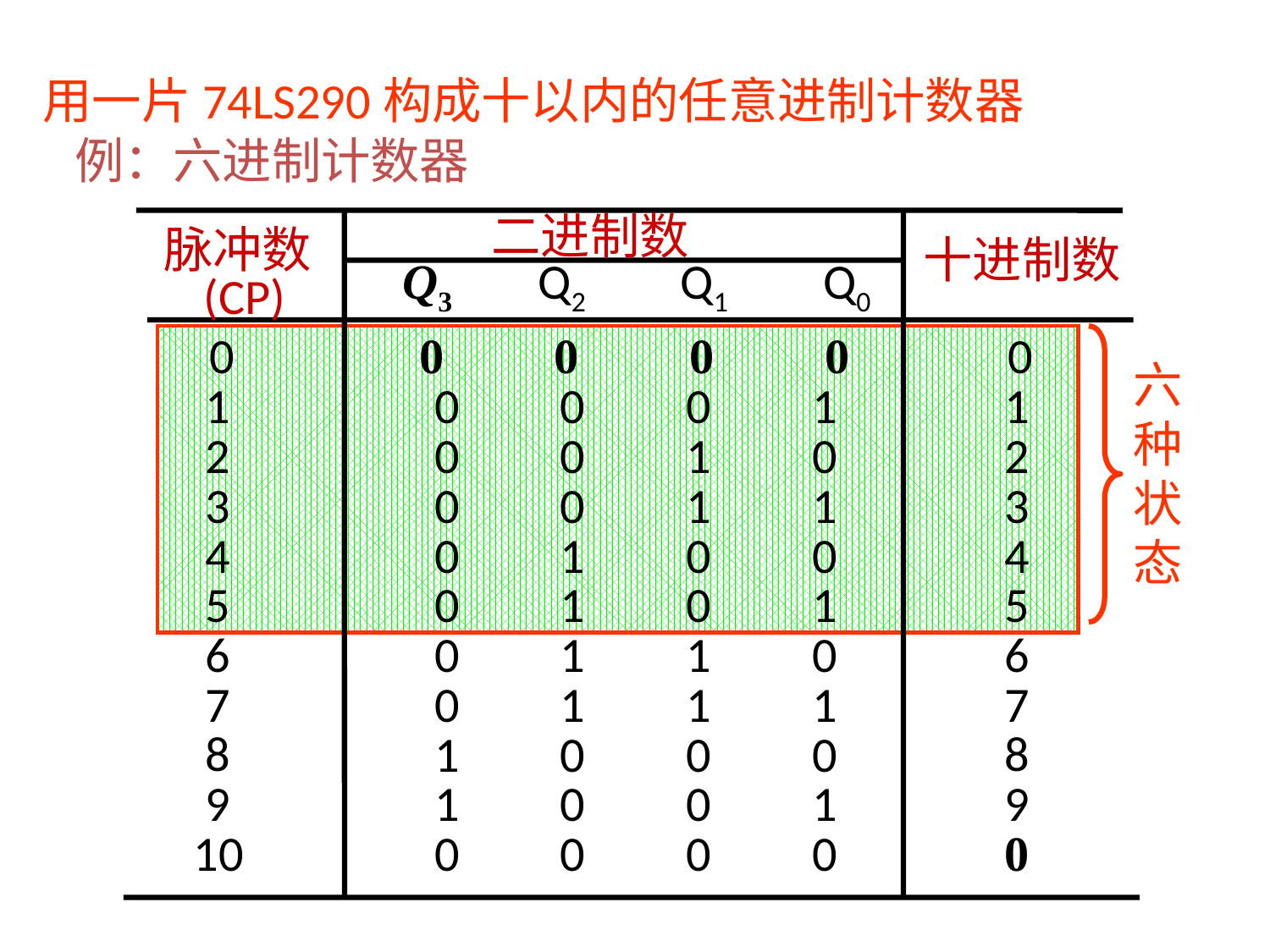

用一片74LS290构成十以内的任意进制计数器
例：六进制计数器
二进制数
脉冲数
十进制数
Q3
Q2
Q1
Q0
(CP)

0
1
2
3
4
5
6
7
8
9
10
0         0         0         0
0         0         0         1
0         0         1         0
0         0         1         1
0         1         0         0
0         1         0         1
0         1         1         0
0         1         1         1
1         0         0         0
1         0         0         1
0         0         0         0
0
1
2
3
4
5
6
7
8
9
0

六种状态